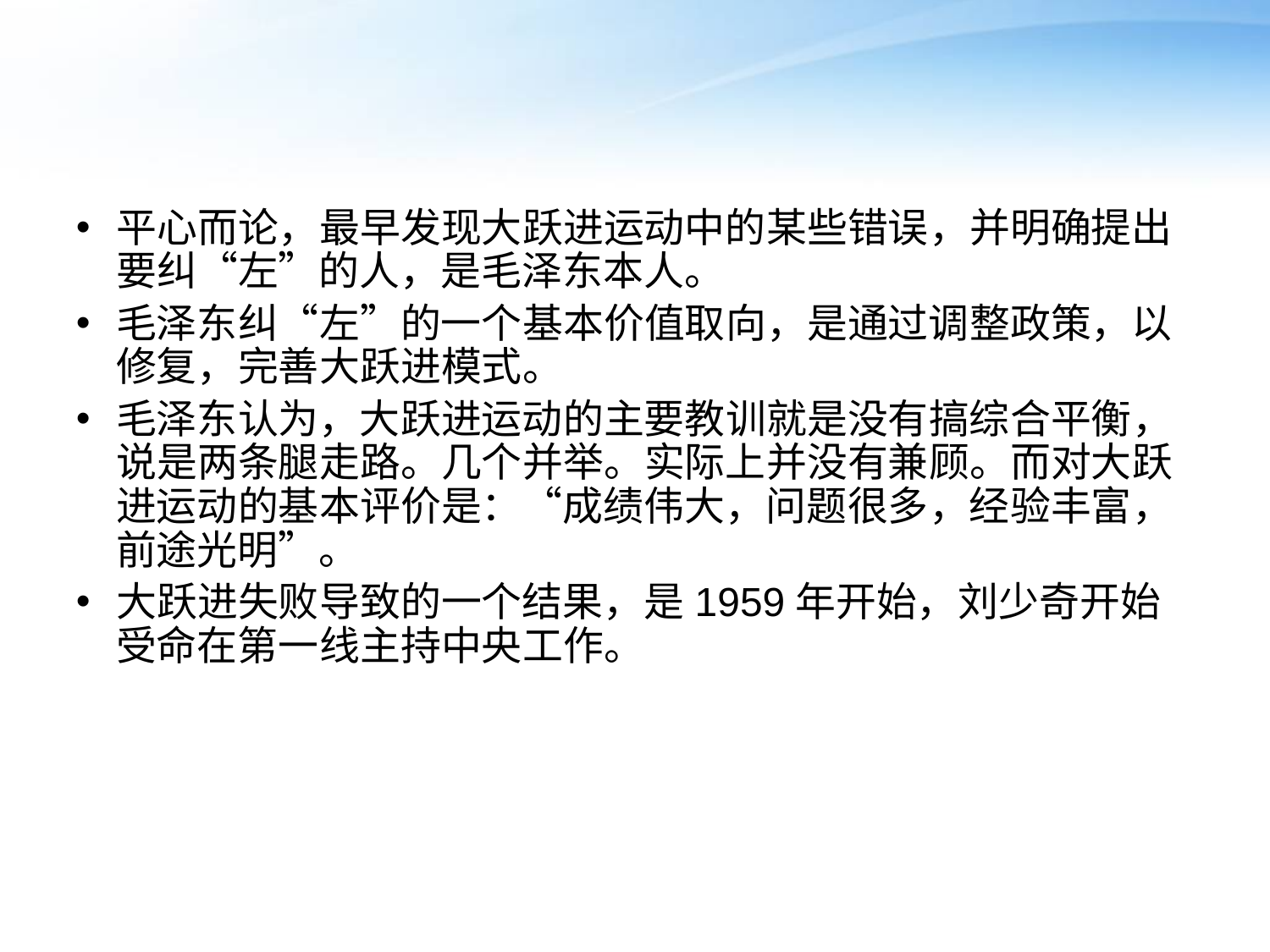

#
平心而论，最早发现大跃进运动中的某些错误，并明确提出要纠“左”的人，是毛泽东本人。
毛泽东纠“左”的一个基本价值取向，是通过调整政策，以修复，完善大跃进模式。
毛泽东认为，大跃进运动的主要教训就是没有搞综合平衡，说是两条腿走路。几个并举。实际上并没有兼顾。而对大跃进运动的基本评价是：“成绩伟大，问题很多，经验丰富，前途光明”。
大跃进失败导致的一个结果，是1959年开始，刘少奇开始受命在第一线主持中央工作。